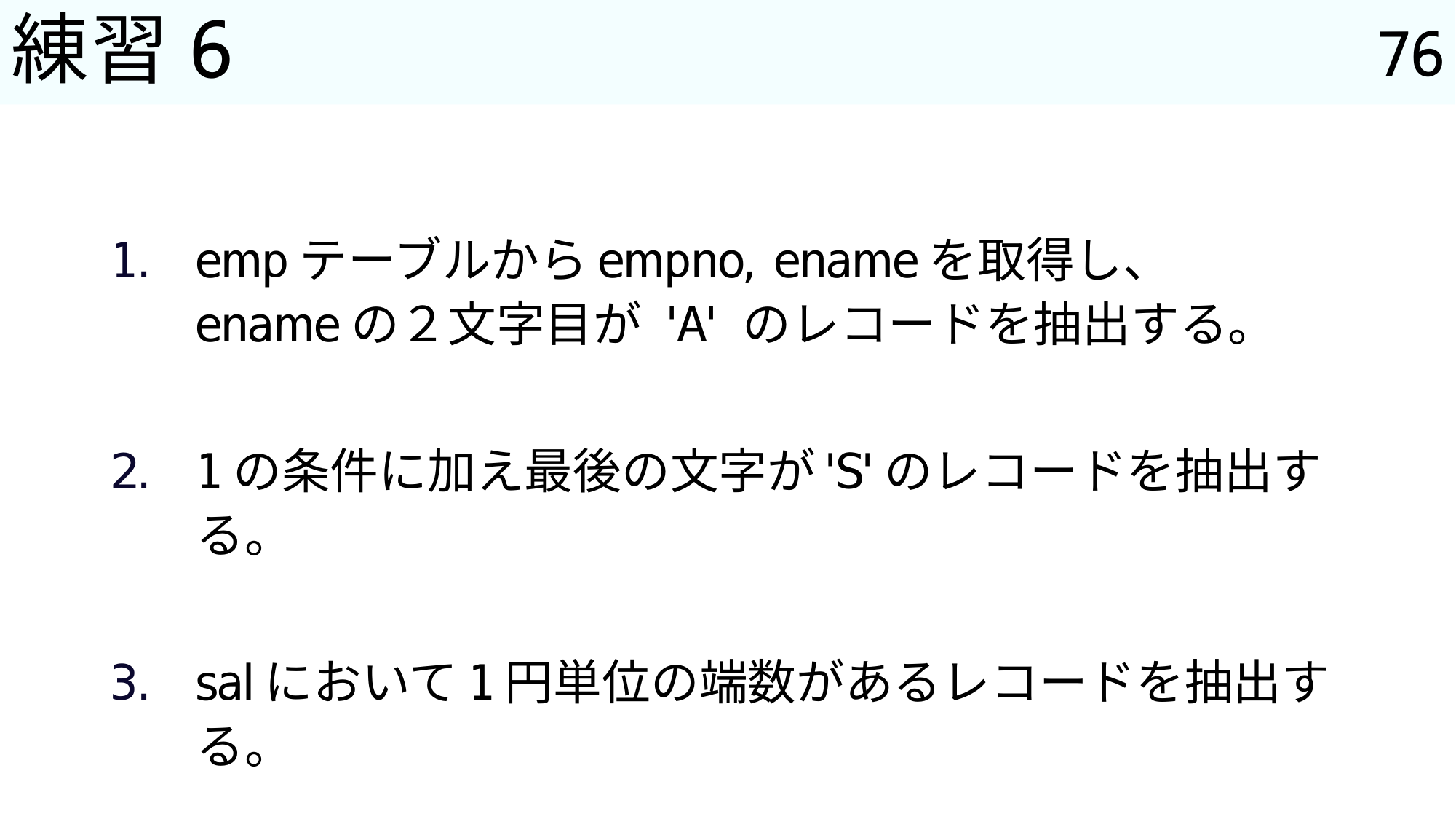

76
# 練習6
empテーブルからempno, enameを取得し、
enameの２文字目が 'A' のレコードを抽出する。

1の条件に加え最後の文字が'S'のレコードを抽出する。

salにおいて1円単位の端数があるレコードを抽出する。